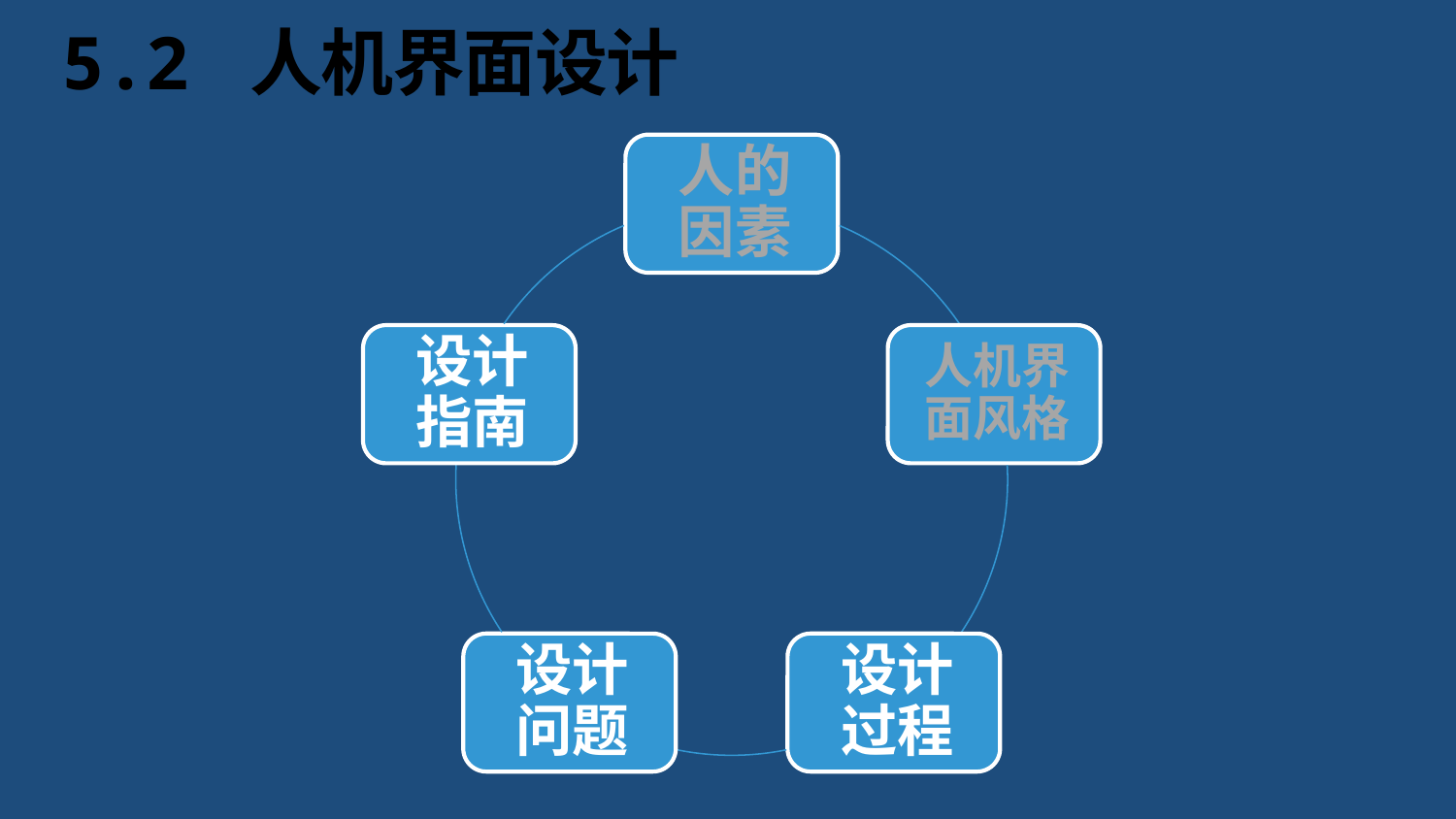

# 5.2 人机界面设计
人的因素
人机界面风格
设计过程
设计问题
设计指南